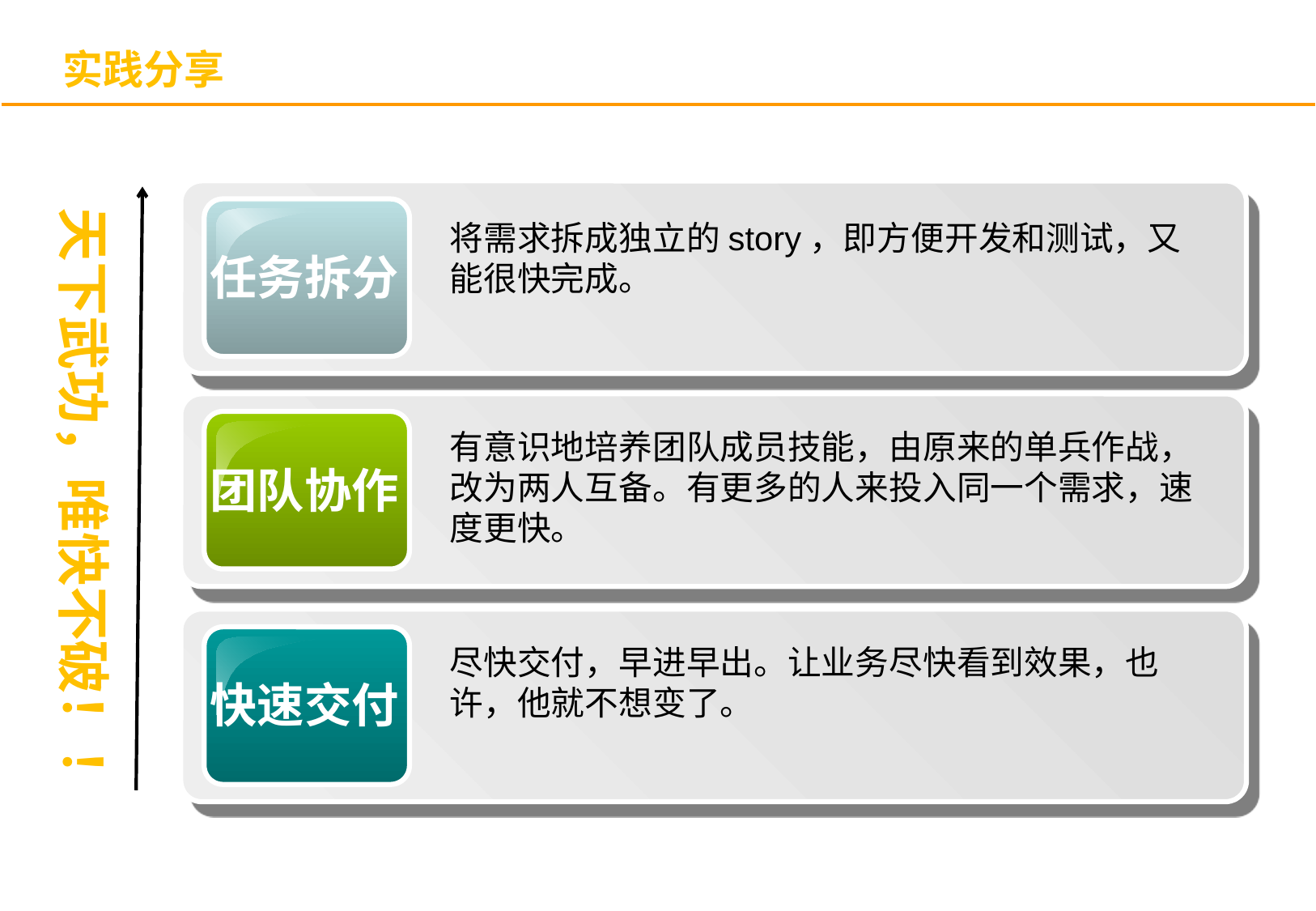

实践分享

将需求拆成独立的story，即方便开发和测试，又能很快完成。
任务拆分

有意识地培养团队成员技能，由原来的单兵作战，改为两人互备。有更多的人来投入同一个需求，速度更快。

团队协作

尽快交付，早进早出。让业务尽快看到效果，也许，他就不想变了。

快速交付
天下武功，唯快不破！！